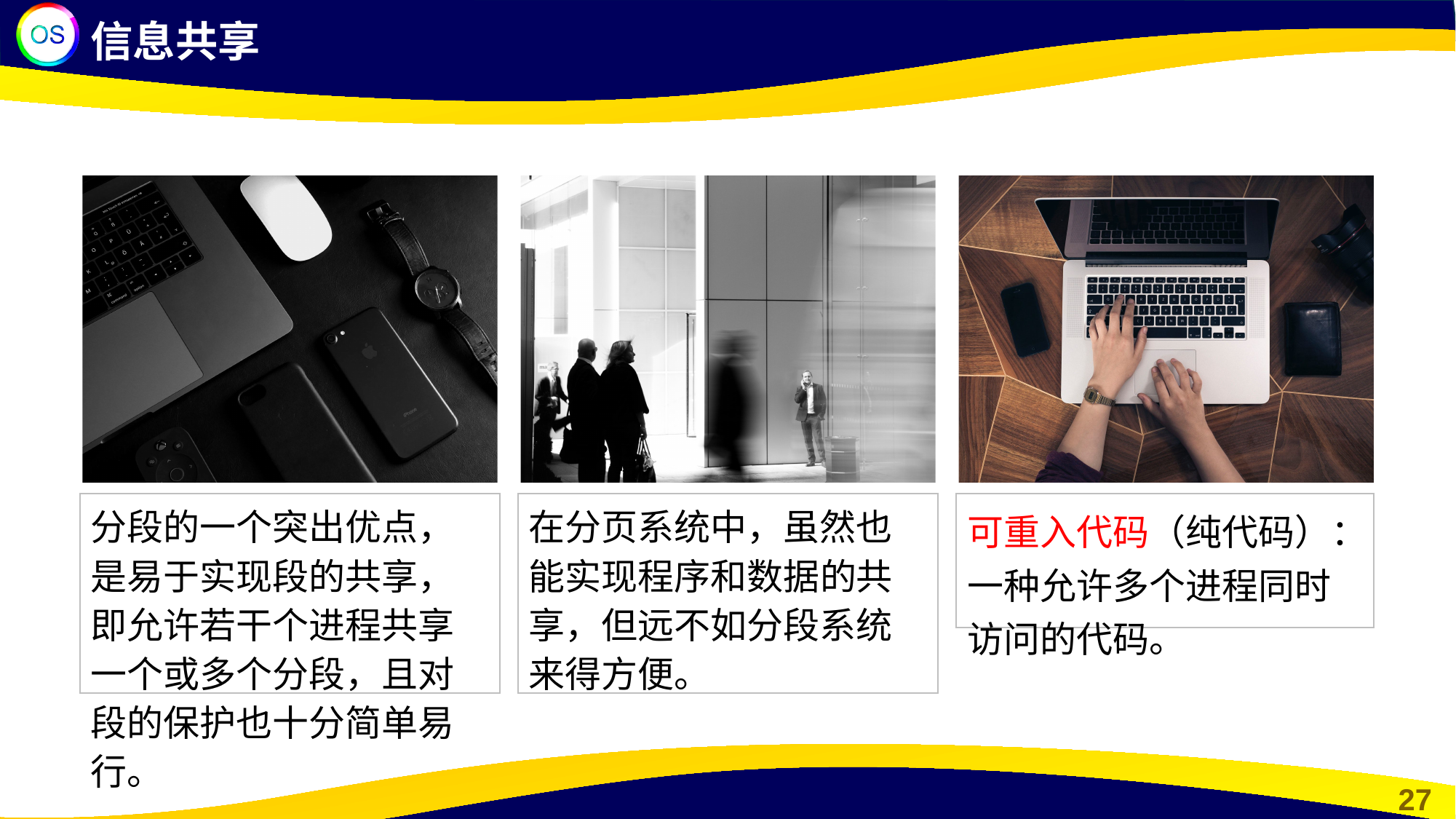

信息共享

分段的一个突出优点，是易于实现段的共享，即允许若干个进程共享一个或多个分段，且对段的保护也十分简单易行。
在分页系统中，虽然也能实现程序和数据的共享，但远不如分段系统来得方便。
可重入代码（纯代码）：一种允许多个进程同时访问的代码。